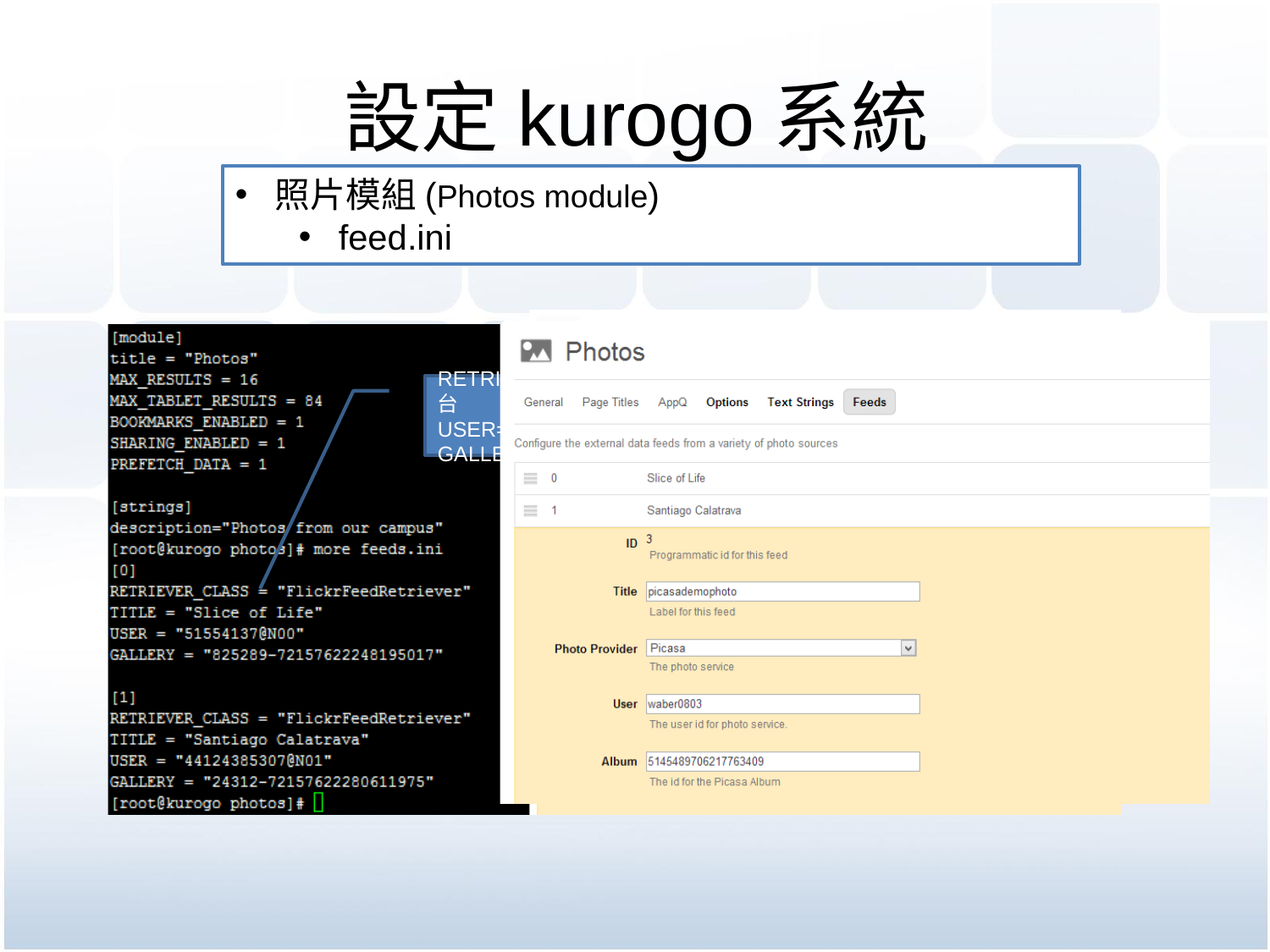

# 設定kurogo系統
照片模組(Photos module)
feed.ini

RETRIEVER_CLASS=‘’    #採用的照片平台
USER=‘’                           #平台的帳號
GALLERY=‘’                     #照片集ID